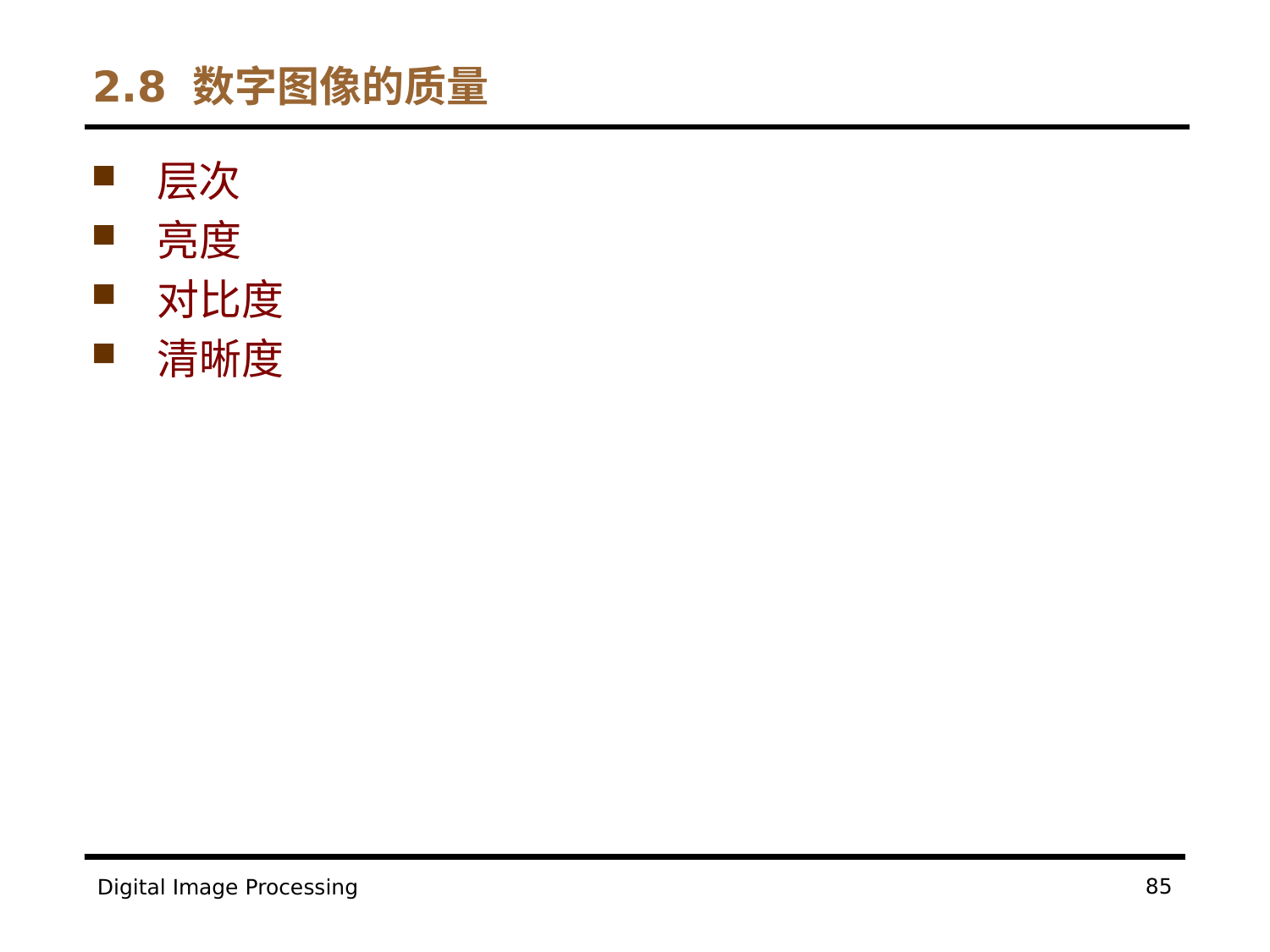

# 2.8 数字图像的质量
层次
亮度
对比度
清晰度

85
Digital Image Processing